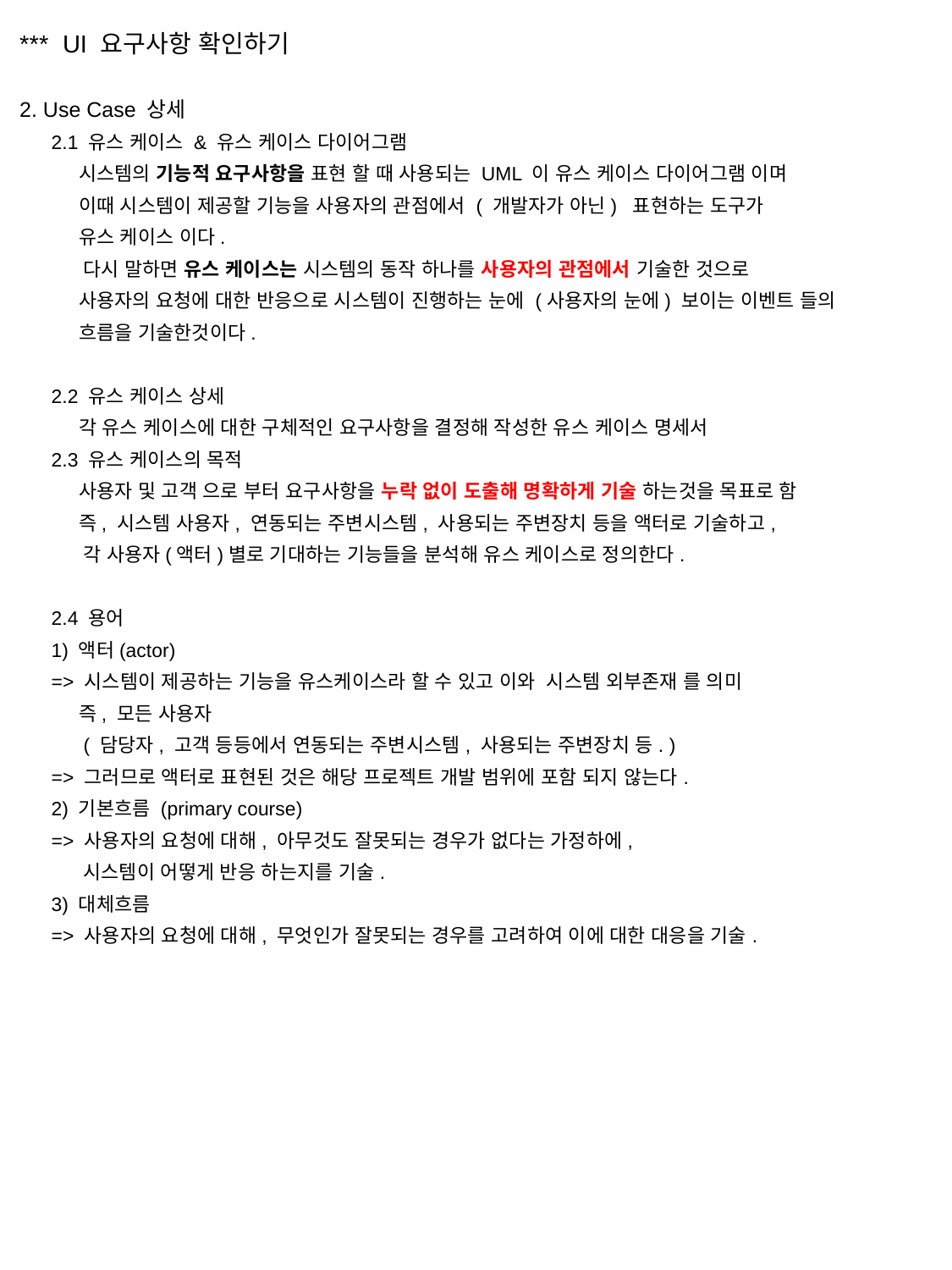

***  UI 요구사항 확인하기

2. Use Case 상세
2.1 유스 케이스 & 유스 케이스 다이어그램
     시스템의 기능적 요구사항을 표현 할 때 사용되는 UML 이 유스 케이스 다이어그램 이며
     이때 시스템이 제공할 기능을 사용자의 관점에서 ( 개발자가 아닌)  표현하는 도구가
     유스 케이스 이다.
     다시 말하면 유스 케이스는 시스템의 동작 하나를 사용자의 관점에서 기술한 것으로
     사용자의 요청에 대한 반응으로 시스템이 진행하는 눈에 (사용자의 눈에) 보이는 이벤트 들의
     흐름을 기술한것이다.
2.2 유스 케이스 상세
     각 유스 케이스에 대한 구체적인 요구사항을 결정해 작성한 유스 케이스 명세서
2.3 유스 케이스의 목적
     사용자 및 고객 으로 부터 요구사항을 누락 없이 도출해 명확하게 기술 하는것을 목표로 함
     즉, 시스템 사용자, 연동되는 주변시스템, 사용되는 주변장치 등을 액터로 기술하고,
     각 사용자(액터)별로 기대하는 기능들을 분석해 유스 케이스로 정의한다.
2.4 용어
1) 액터(actor)
=> 시스템이 제공하는 기능을 유스케이스라 할 수 있고 이와  시스템 외부존재 를 의미
     즉, 모든 사용자
     ( 담당자, 고객 등등에서 연동되는 주변시스템, 사용되는 주변장치 등. )
=> 그러므로 액터로 표현된 것은 해당 프로젝트 개발 범위에 포함 되지 않는다.
2) 기본흐름 (primary course)
=> 사용자의 요청에 대해, 아무것도 잘못되는 경우가 없다는 가정하에,
     시스템이 어떻게 반응 하는지를 기술.
3) 대체흐름
=> 사용자의 요청에 대해, 무엇인가 잘못되는 경우를 고려하여 이에 대한 대응을 기술.